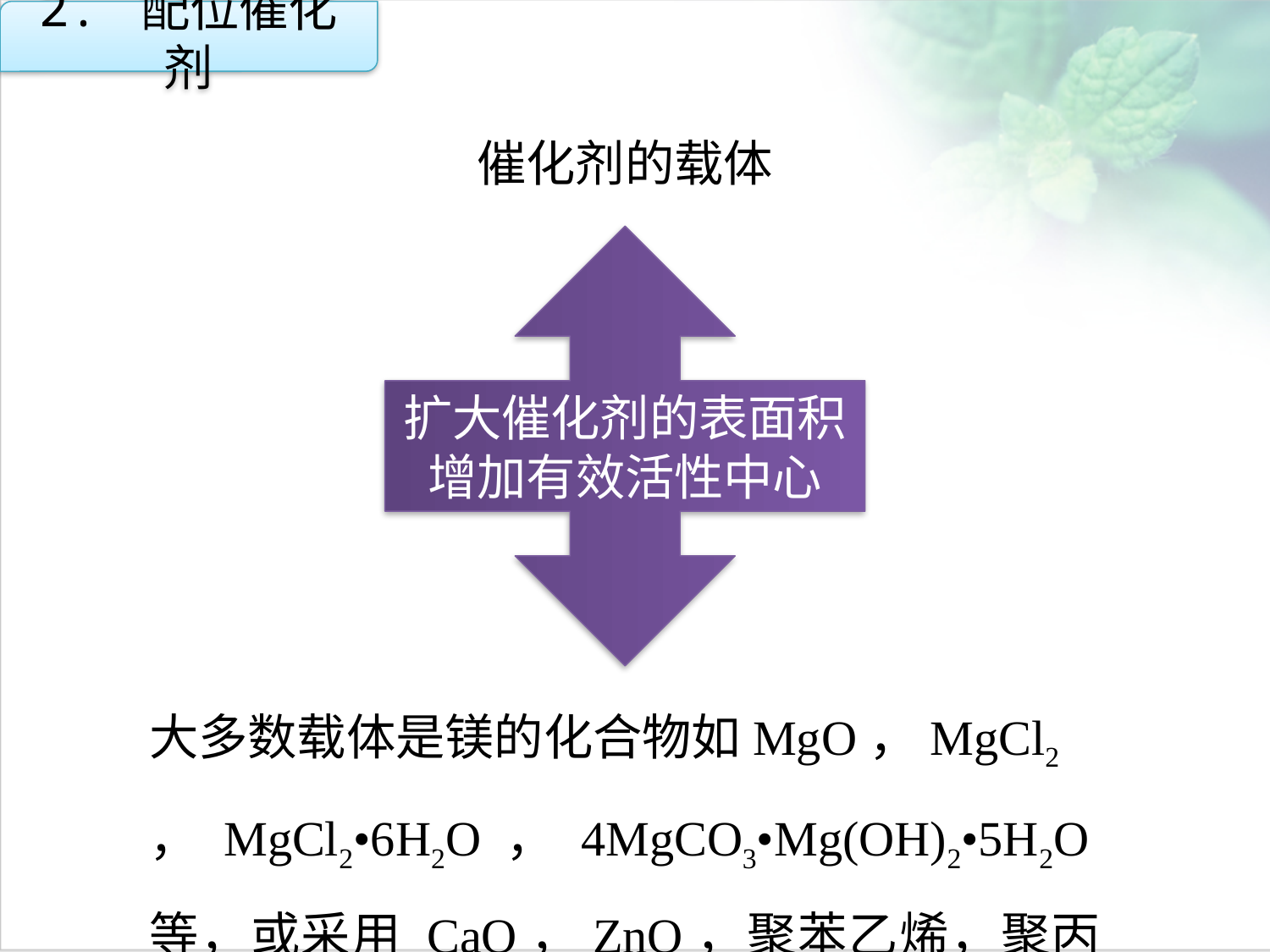

2. 配位催化剂
催化剂的载体
扩大催化剂的表面积增加有效活性中心
点击添加文本
点击添加文本
点击添加文本
大多数载体是镁的化合物如MgO，MgCl2
，MgCl2•6H2O，4MgCO3•Mg(OH)2•5H2O等，或采用 CaO，ZnO，聚苯乙烯，聚丙烯粉末。
点击添加文本